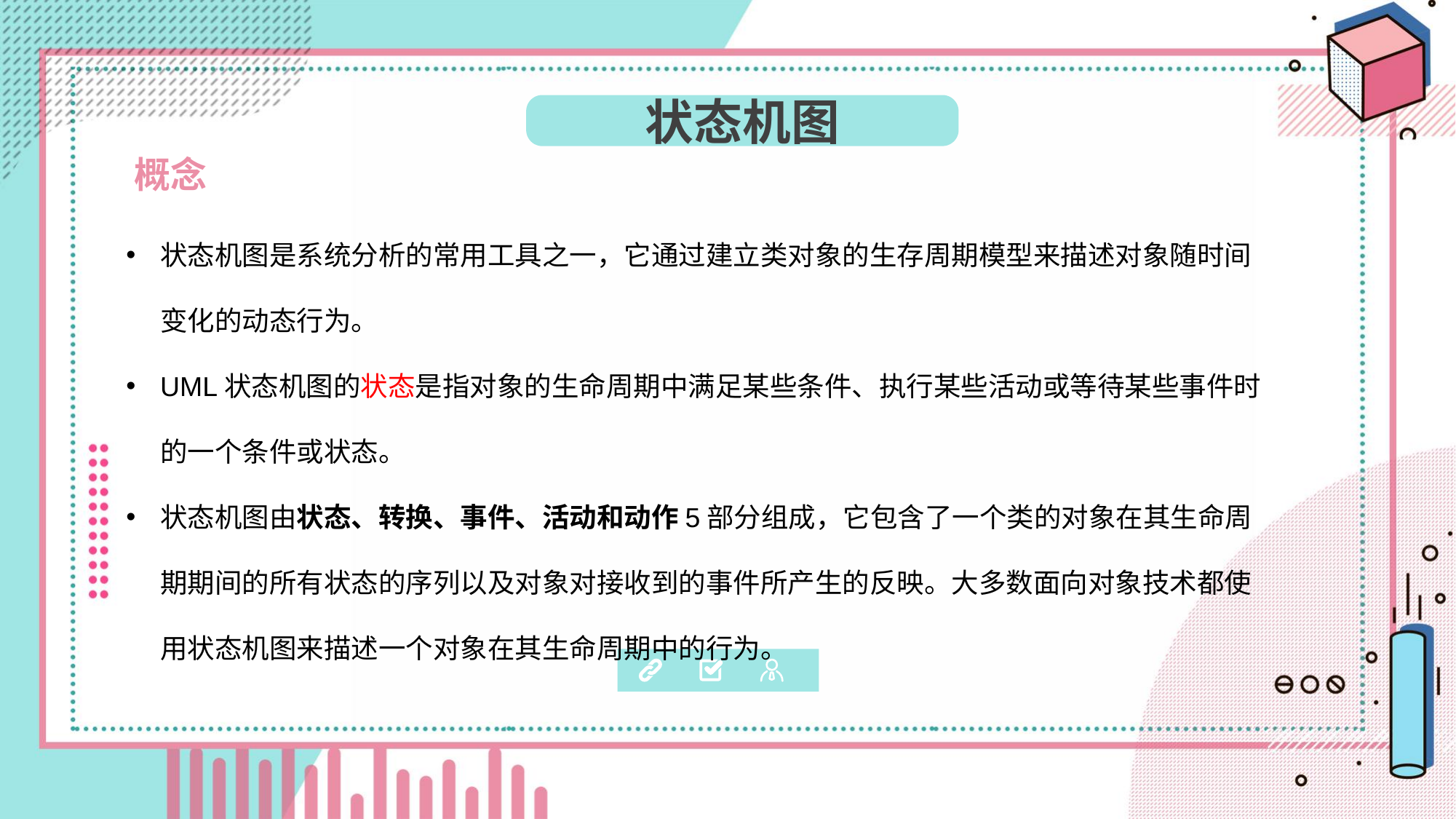

状态机图
概念
状态机图是系统分析的常用工具之一，它通过建立类对象的生存周期模型来描述对象随时间变化的动态行为。
UML状态机图的状态是指对象的生命周期中满足某些条件、执行某些活动或等待某些事件时的一个条件或状态。
状态机图由状态、转换、事件、活动和动作5部分组成，它包含了一个类的对象在其生命周期期间的所有状态的序列以及对象对接收到的事件所产生的反映。大多数面向对象技术都使用状态机图来描述一个对象在其生命周期中的行为。